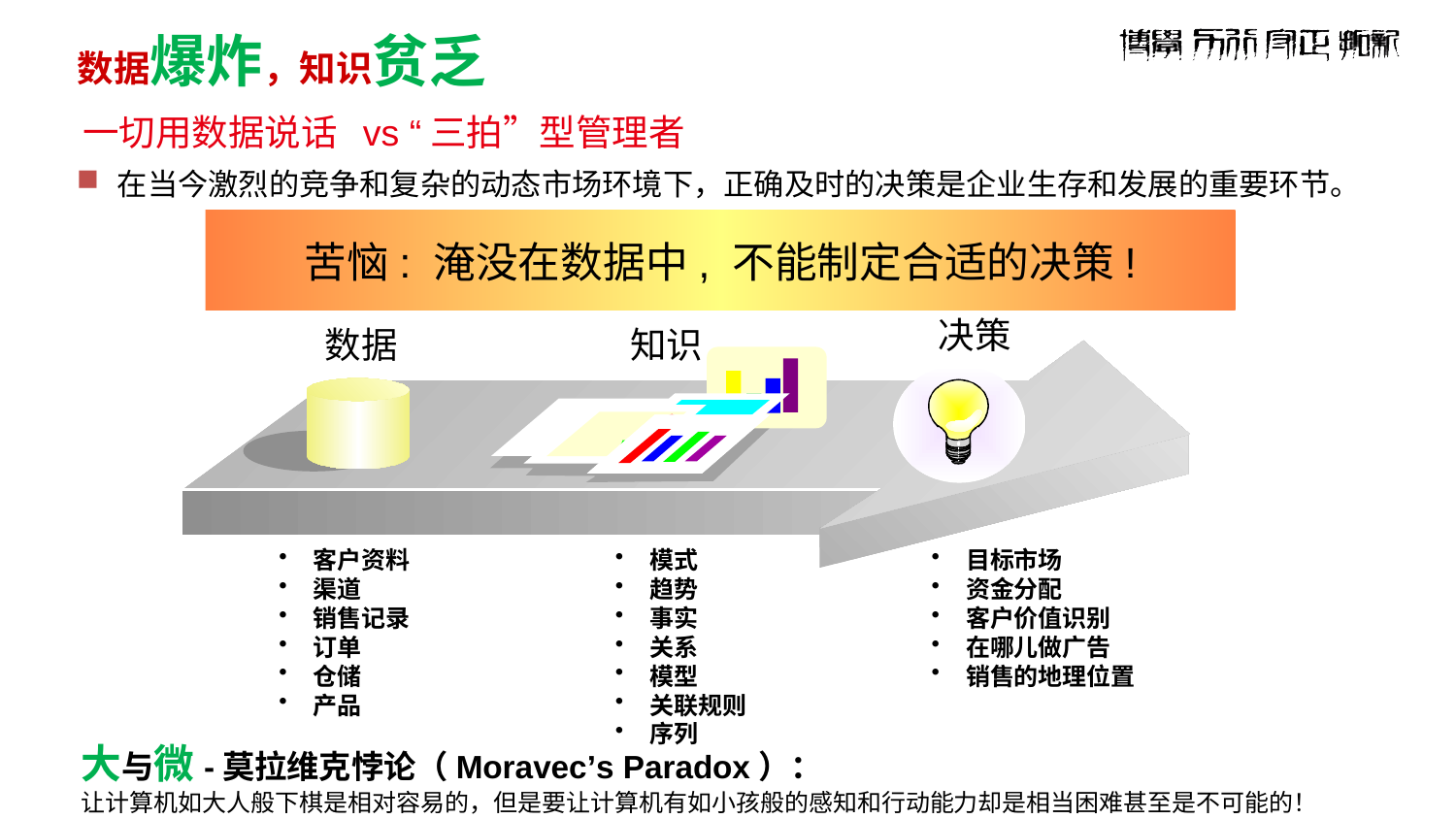

# 数据爆炸，知识贫乏
一切用数据说话  vs “三拍”型管理者

苦恼: 淹没在数据中, 不能制定合适的决策!
决策
数据
知识

客户资料
渠道
销售记录
订单
仓储
产品
模式
趋势
事实
关系
模型
关联规则
序列
目标市场
资金分配
客户价值识别
在哪儿做广告
销售的地理位置

在当今激烈的竞争和复杂的动态市场环境下，正确及时的决策是企业生存和发展的重要环节。

大与微-莫拉维克悖论（Moravec’s Paradox）：
让计算机如大人般下棋是相对容易的，但是要让计算机有如小孩般的感知和行动能力却是相当困难甚至是不可能的！